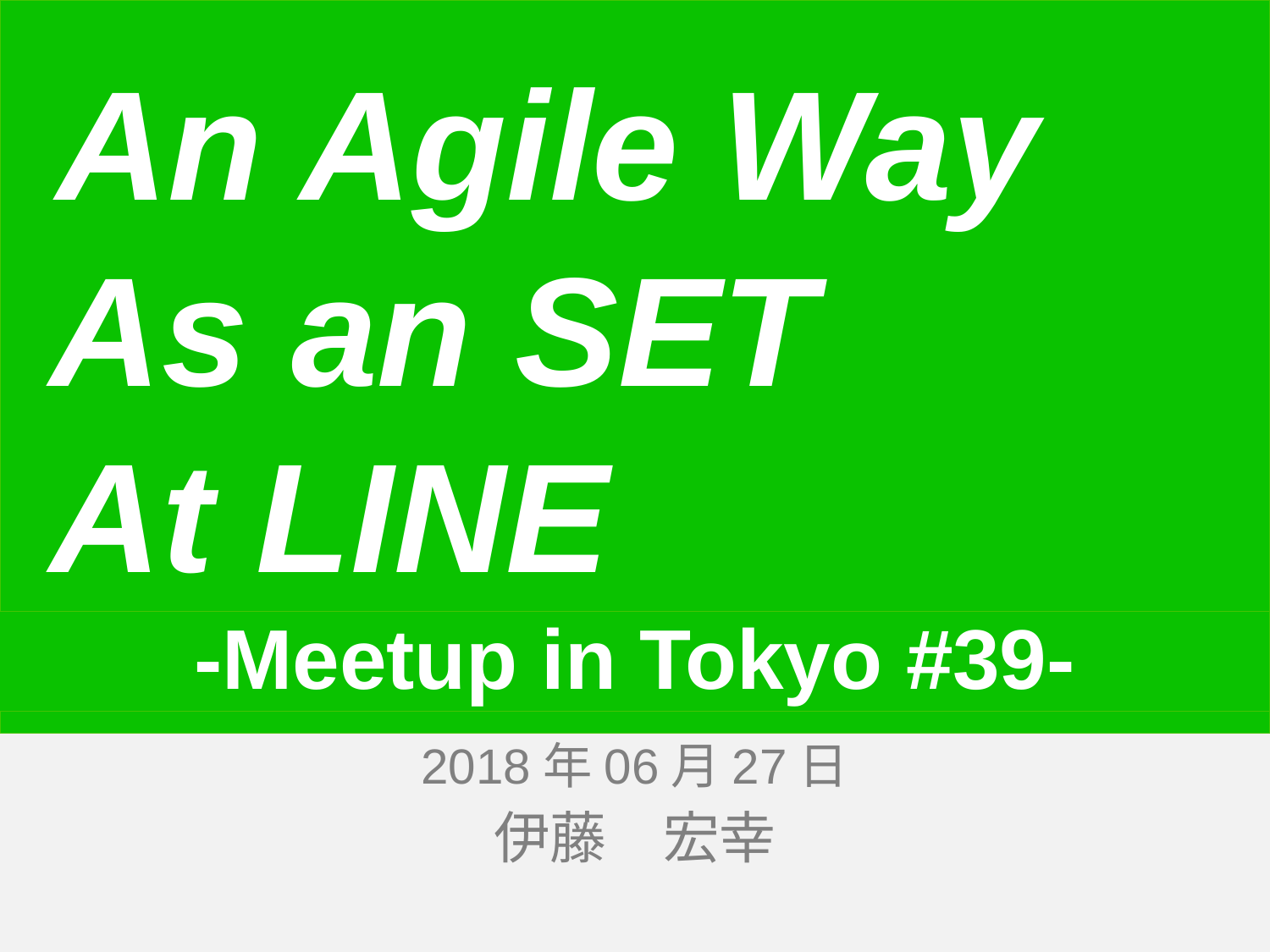

# An Agile Way As an SET At LINE
-Meetup in Tokyo #39-
2018年6月13日
2018年06月27日
伊藤　宏幸